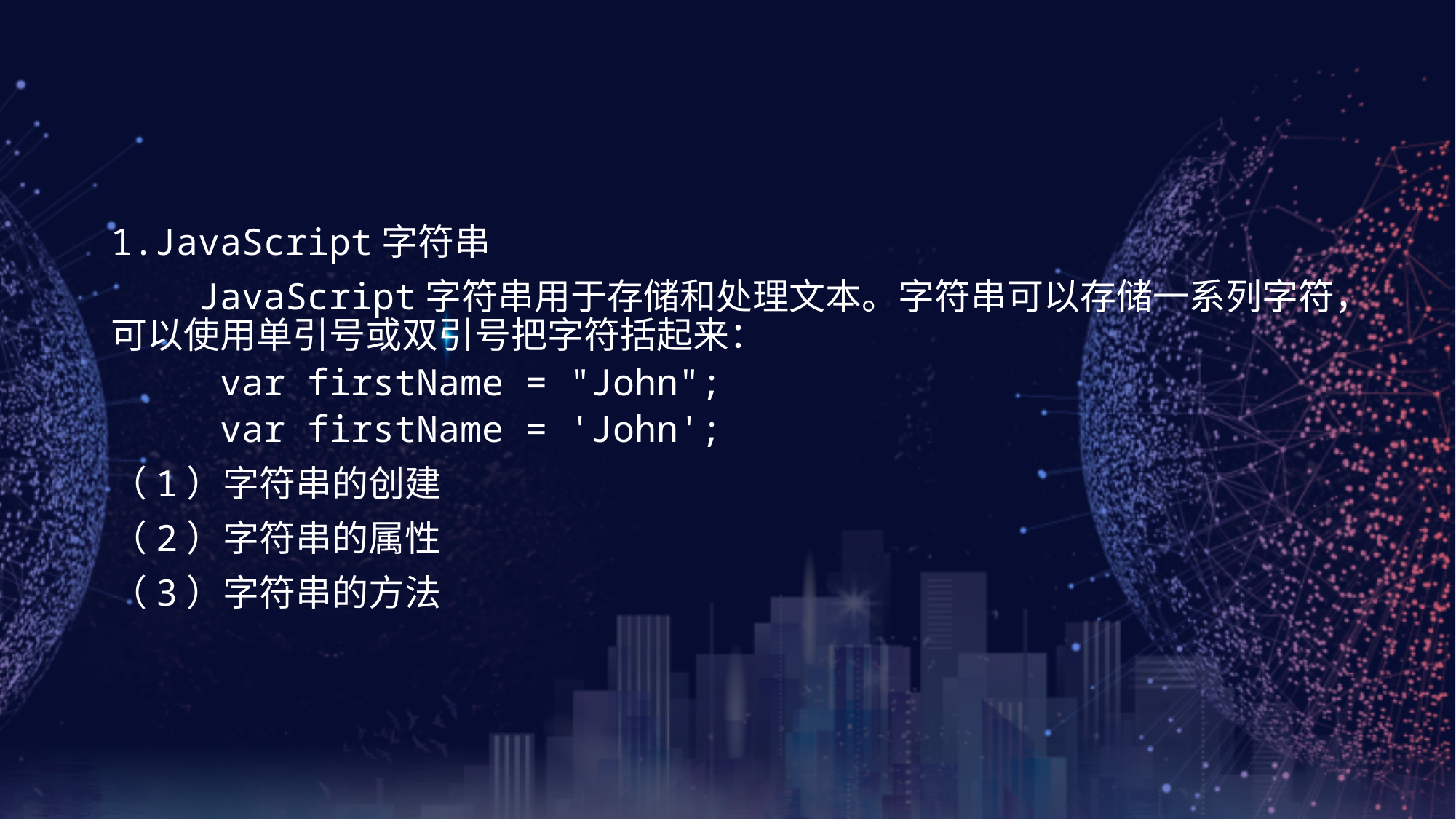

1.JavaScript字符串
    JavaScript字符串用于存储和处理文本。字符串可以存储一系列字符，可以使用单引号或双引号把字符括起来：
var firstName = "John";
var firstName = 'John';
（1）字符串的创建
（2）字符串的属性
（3）字符串的方法